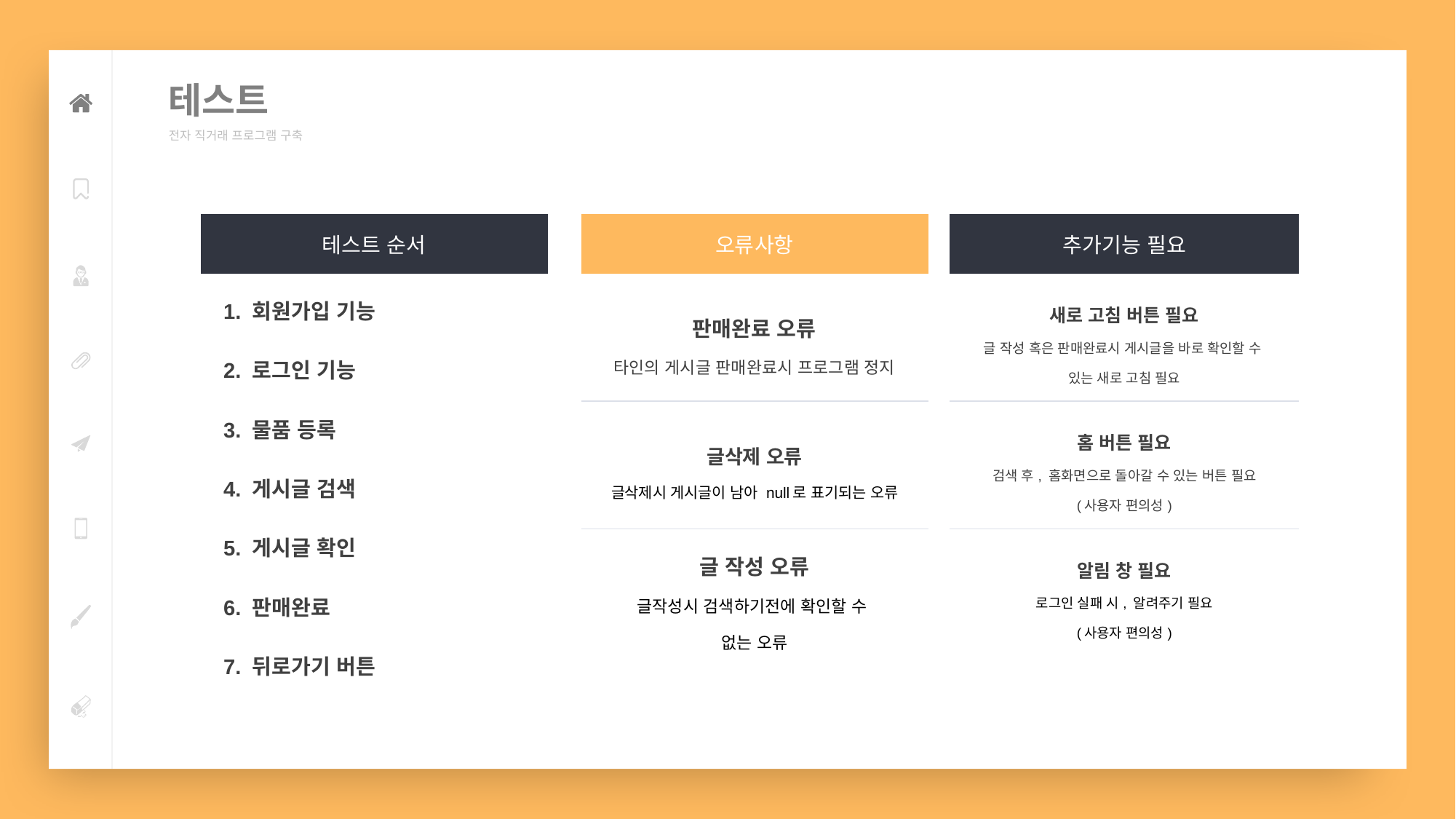

테스트
전자 직거래 프로그램 구축

| 테스트 순서 |
| --- |
| 1. 회원가입 기능 2. 로그인 기능 3. 물품 등록 4. 게시글 검색 5. 게시글 확인 6. 판매완료 7. 뒤로가기 버튼 |
| 오류사항 |
| --- |
| 판매완료 오류 타인의 게시글 판매완료시 프로그램 정지 |
| 글삭제 오류 글삭제시 게시글이 남아 null로 표기되는 오류 |
| 글 작성 오류 글작성시 검색하기전에 확인할 수 없는 오류 |
| 추가기능 필요 |
| --- |
| 새로 고침 버튼 필요 글 작성 혹은 판매완료시 게시글을 바로 확인할 수 있는 새로 고침 필요 |
| 홈 버튼 필요 검색 후, 홈화면으로 돌아갈 수 있는 버튼 필요 (사용자 편의성) |
| 알림 창 필요 로그인 실패 시, 알려주기 필요 (사용자 편의성) |